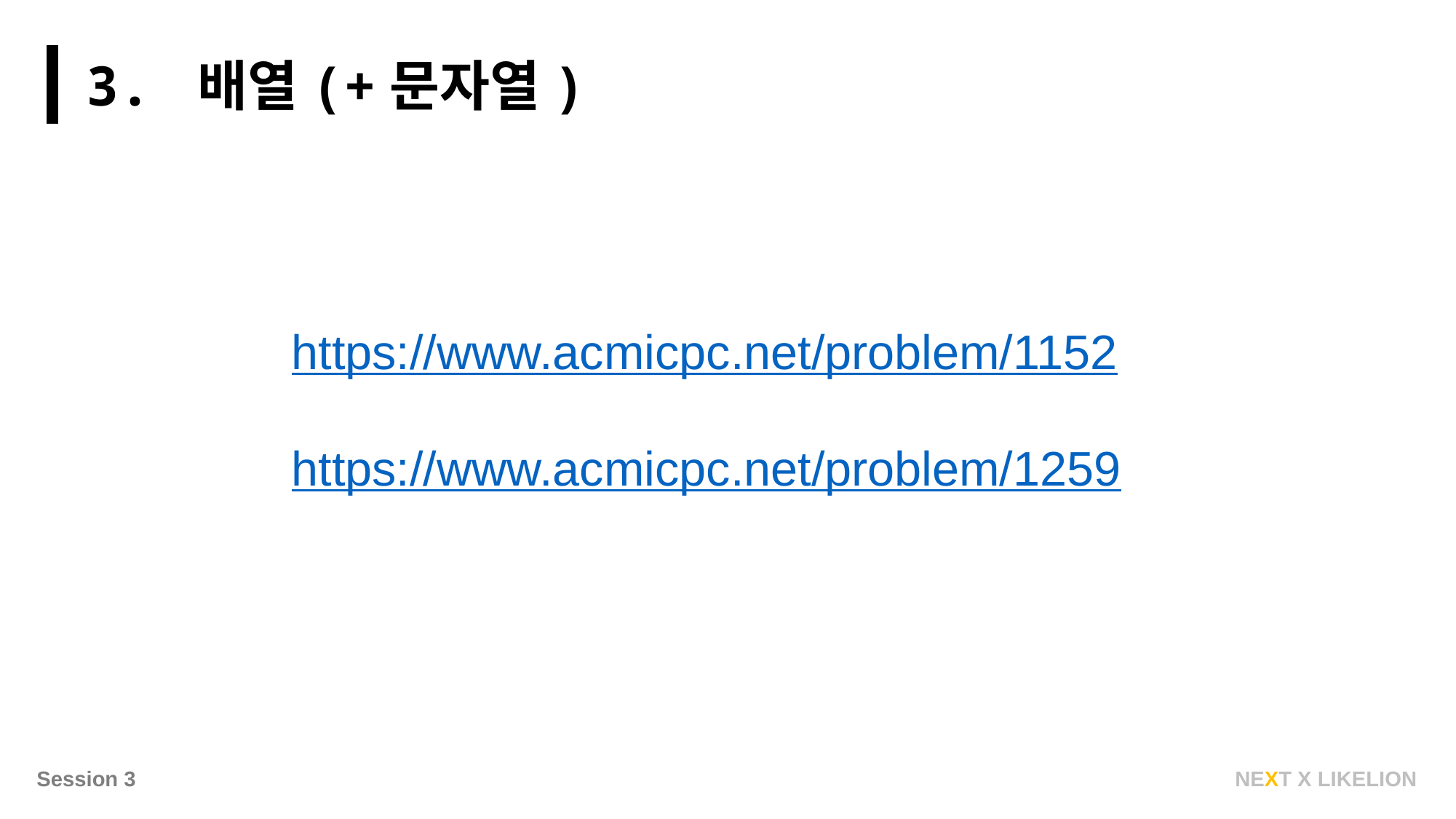

3. 배열(+문자열)
https://www.acmicpc.net/problem/1152

https://www.acmicpc.net/problem/1259
NEXT X LIKELION
Session 3